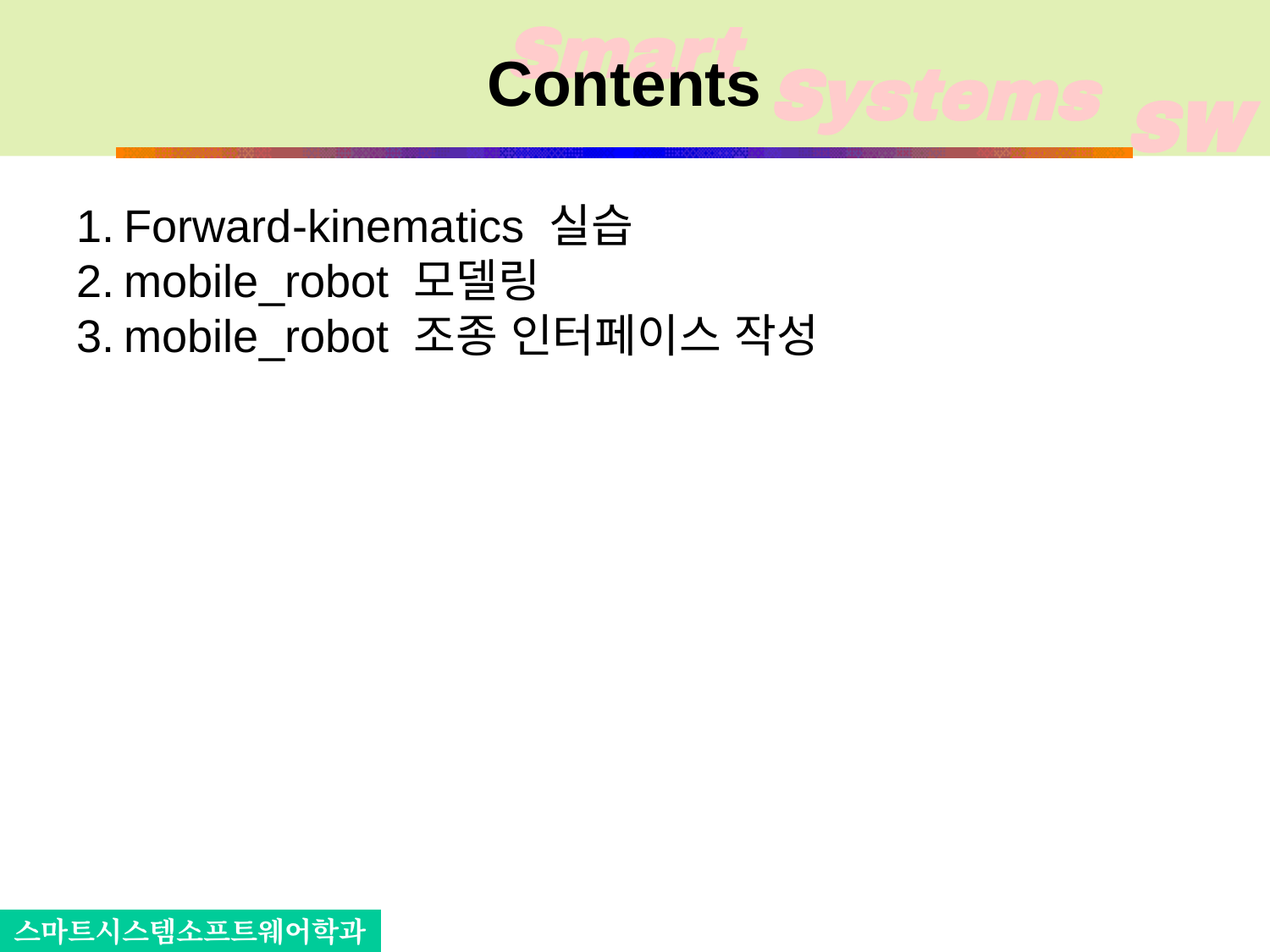

# Contents
Forward-kinematics 실습
mobile_robot 모델링
mobile_robot 조종 인터페이스 작성